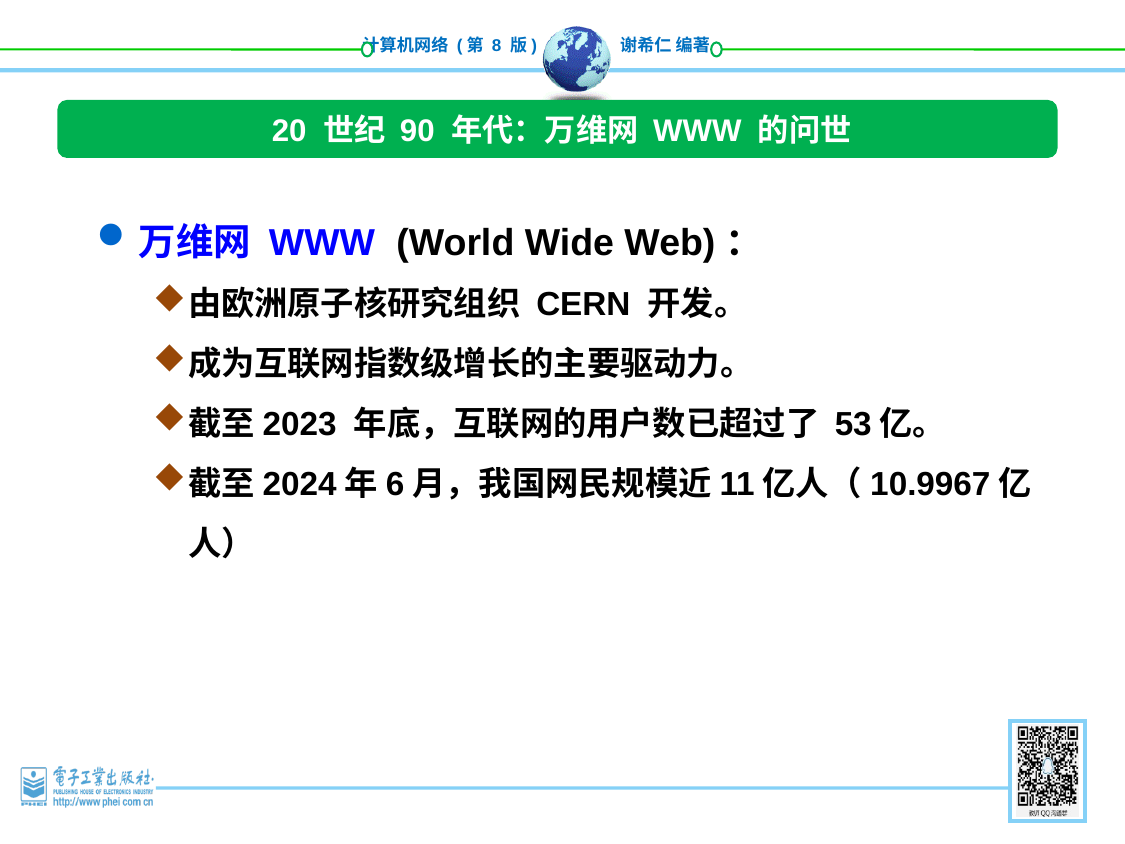

20 世纪 90 年代：万维网 WWW 的问世
万维网 WWW  (World Wide Web)：
由欧洲原子核研究组织 CERN 开发。
成为互联网指数级增长的主要驱动力。
截至2023 年底，互联网的用户数已超过了 53亿。
截至2024年6月，我国网民规模近11亿人（10.9967亿人）